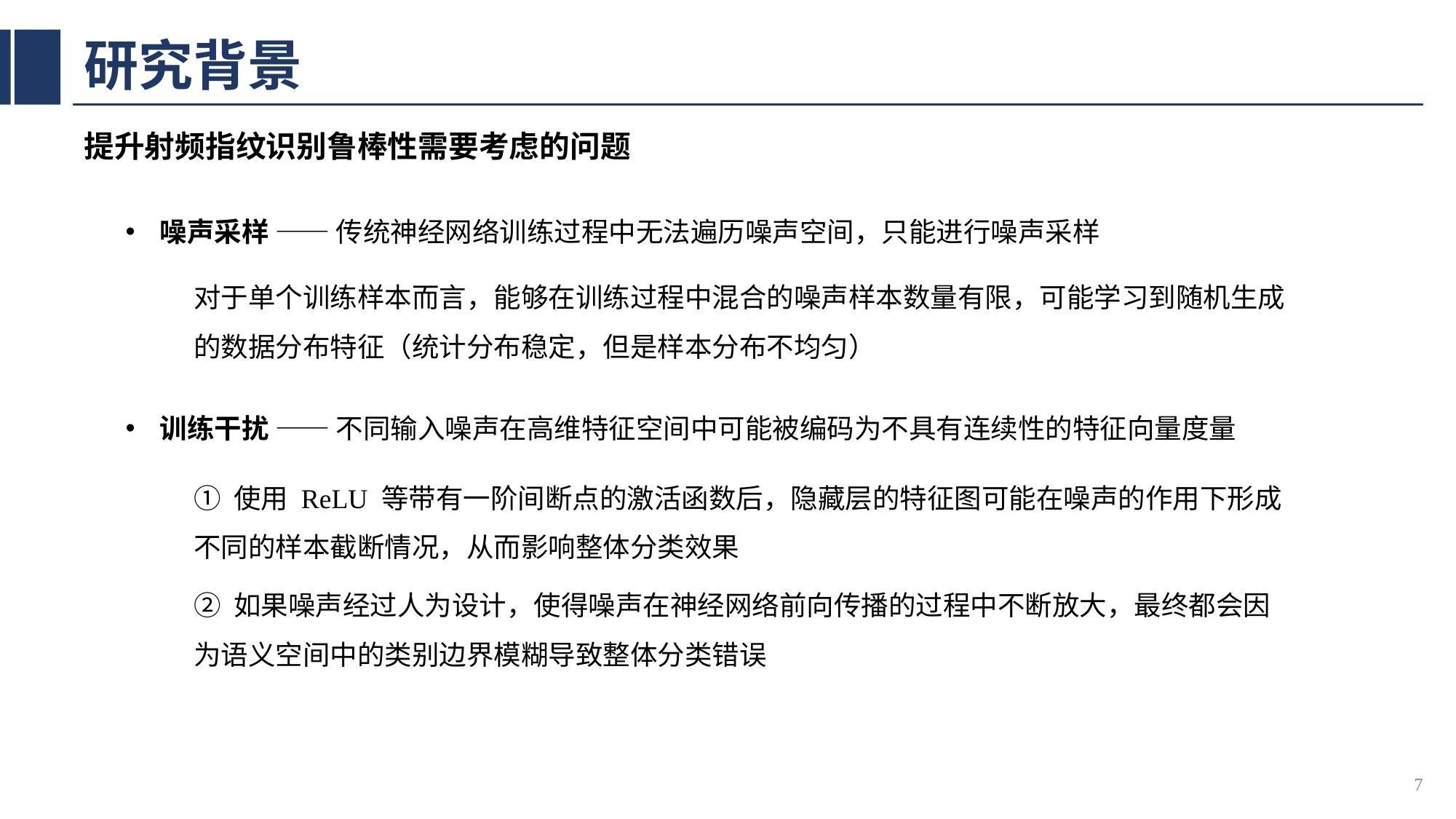

# 研究背景
提升射频指纹识别鲁棒性需要考虑的问题
噪声采样 —— 传统神经网络训练过程中无法遍历噪声空间，只能进行噪声采样

训练干扰 —— 不同输入噪声在高维特征空间中可能被编码为不具有连续性的特征向量度量
对于单个训练样本而言，能够在训练过程中混合的噪声样本数量有限，可能学习到随机生成的数据分布特征（统计分布稳定，但是样本分布不均匀）
① 使用 ReLU 等带有一阶间断点的激活函数后，隐藏层的特征图可能在噪声的作用下形成不同的样本截断情况，从而影响整体分类效果
② 如果噪声经过人为设计，使得噪声在神经网络前向传播的过程中不断放大，最终都会因为语义空间中的类别边界模糊导致整体分类错误
7